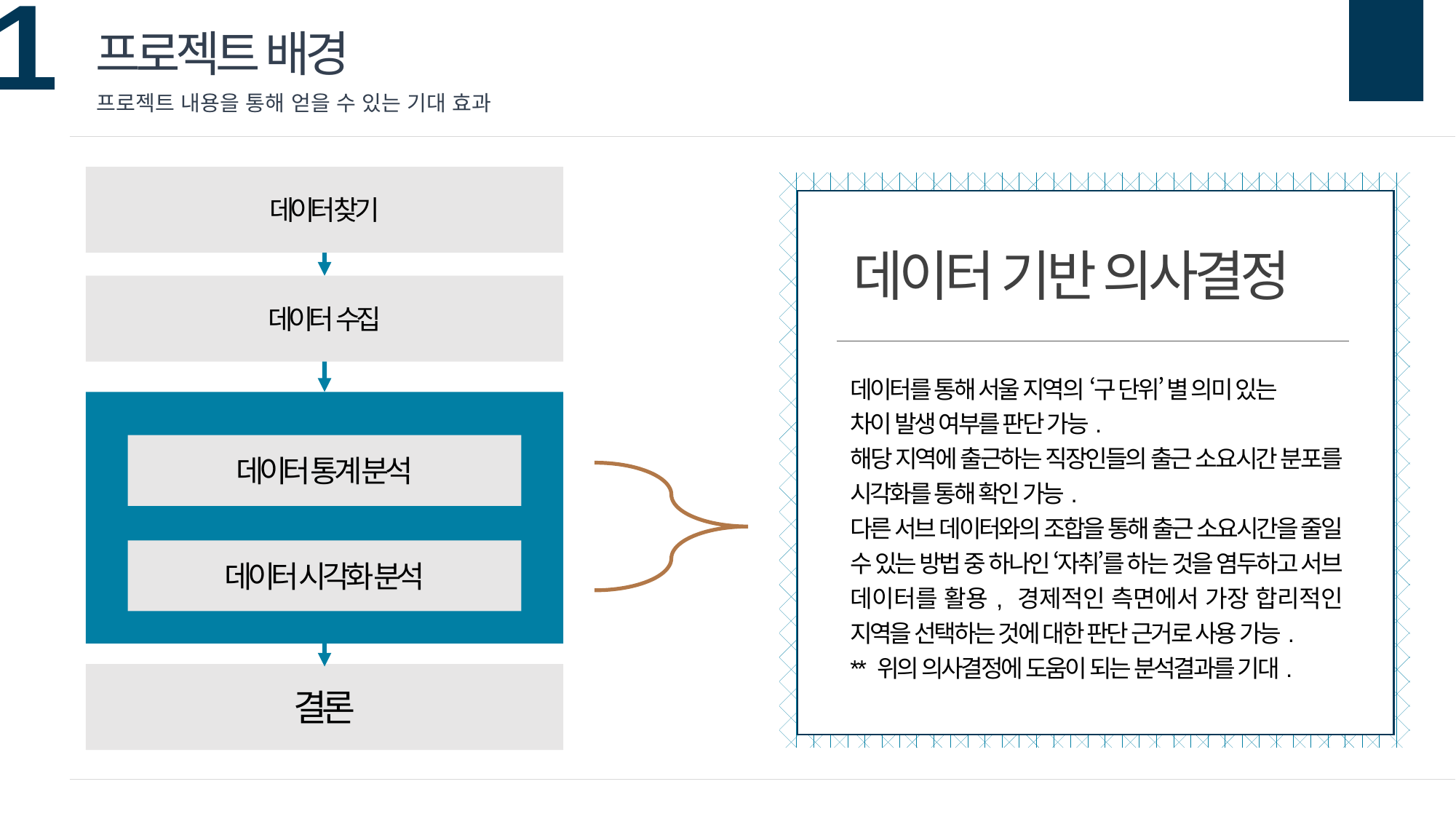

프로젝트 배경
프로젝트 내용을 통해 얻을 수 있는 기대 효과

데이터 찾기

데이터 기반 의사결정
데이터  수집
데이터를 통해 서울 지역의 ‘구 단위’ 별 의미 있는
차이 발생 여부를 판단 가능.
해당 지역에 출근하는 직장인들의 출근 소요시간 분포를 시각화를 통해 확인 가능.
다른 서브 데이터와의 조합을 통해 출근 소요시간을 줄일 수 있는 방법 중 하나인 ‘자취’를 하는 것을 염두하고 서브 데이터를 활용, 경제적인 측면에서 가장 합리적인 지역을 선택하는 것에 대한 판단 근거로 사용 가능.
** 위의 의사결정에 도움이 되는 분석결과를 기대.
데이터 통계 분석

데이터 시각화 분석
결론